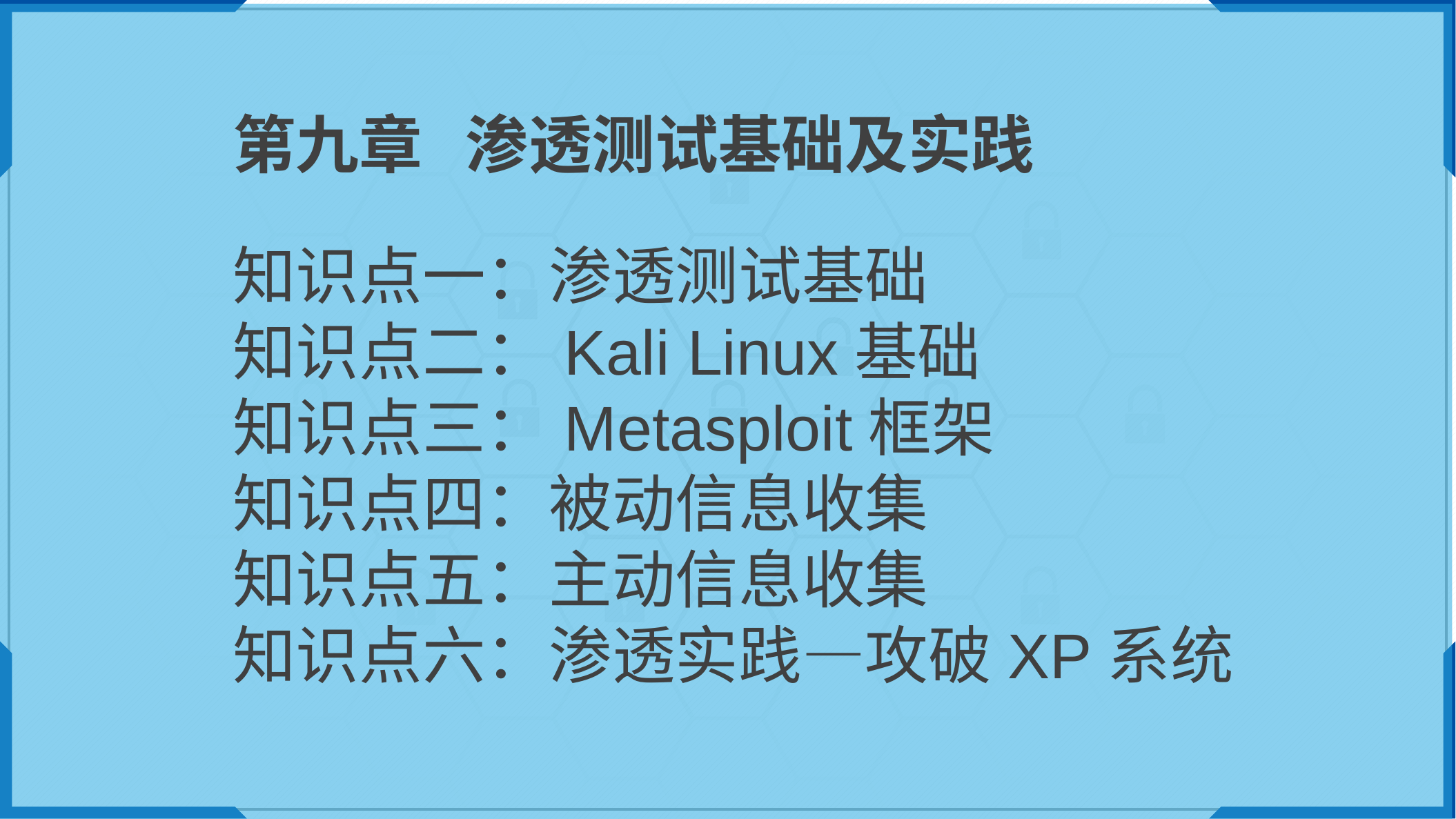

第九章   渗透测试基础及实践

知识点一：渗透测试基础
知识点二：Kali Linux基础
知识点三：Metasploit框架
知识点四：被动信息收集
知识点五：主动信息收集
知识点六：渗透实践—攻破XP系统